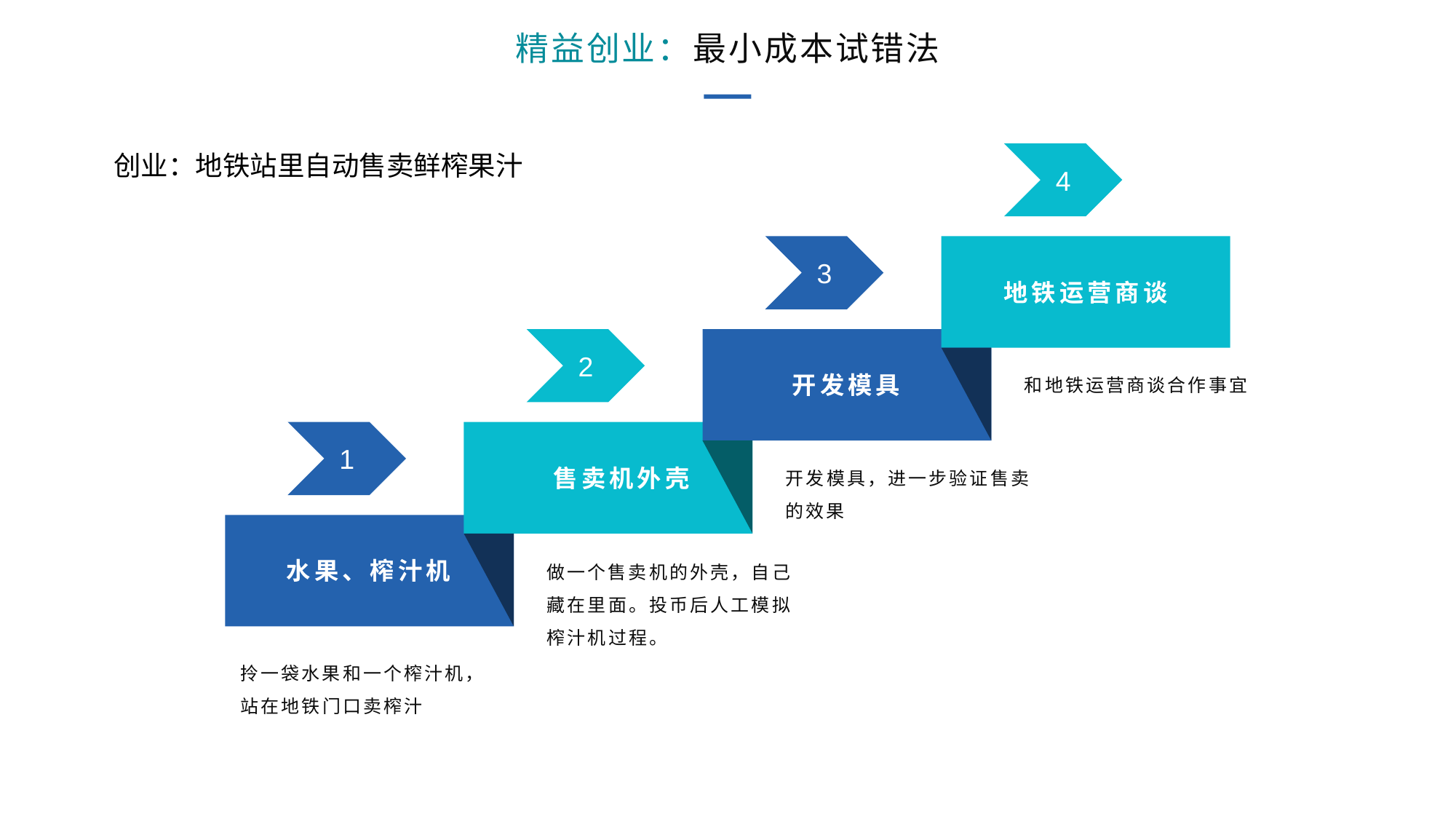

精益创业：最小成本试错法
4
创业：地铁站里自动售卖鲜榨果汁
3

地铁运营商谈
2

和地铁运营商谈合作事宜
开发模具
1

开发模具，进一步验证售卖的效果
售卖机外壳

做一个售卖机的外壳，自己藏在里面。投币后人工模拟榨汁机过程。
水果、榨汁机
拎一袋水果和一个榨汁机，站在地铁门口卖榨汁